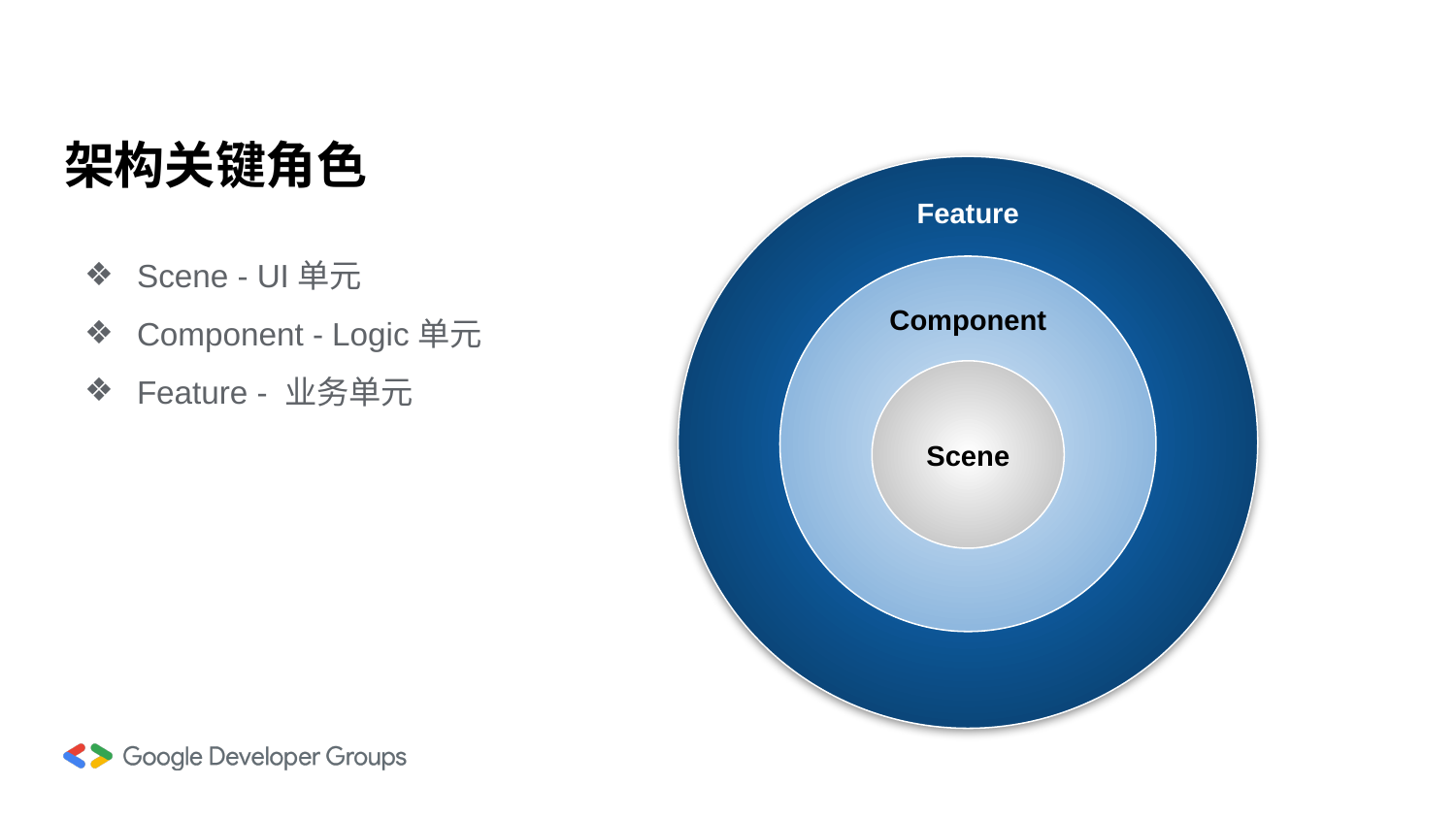

# 架构关键角色

Feature
Scene - UI单元
Component - Logic单元
Feature - 业务单元

Component
Scene